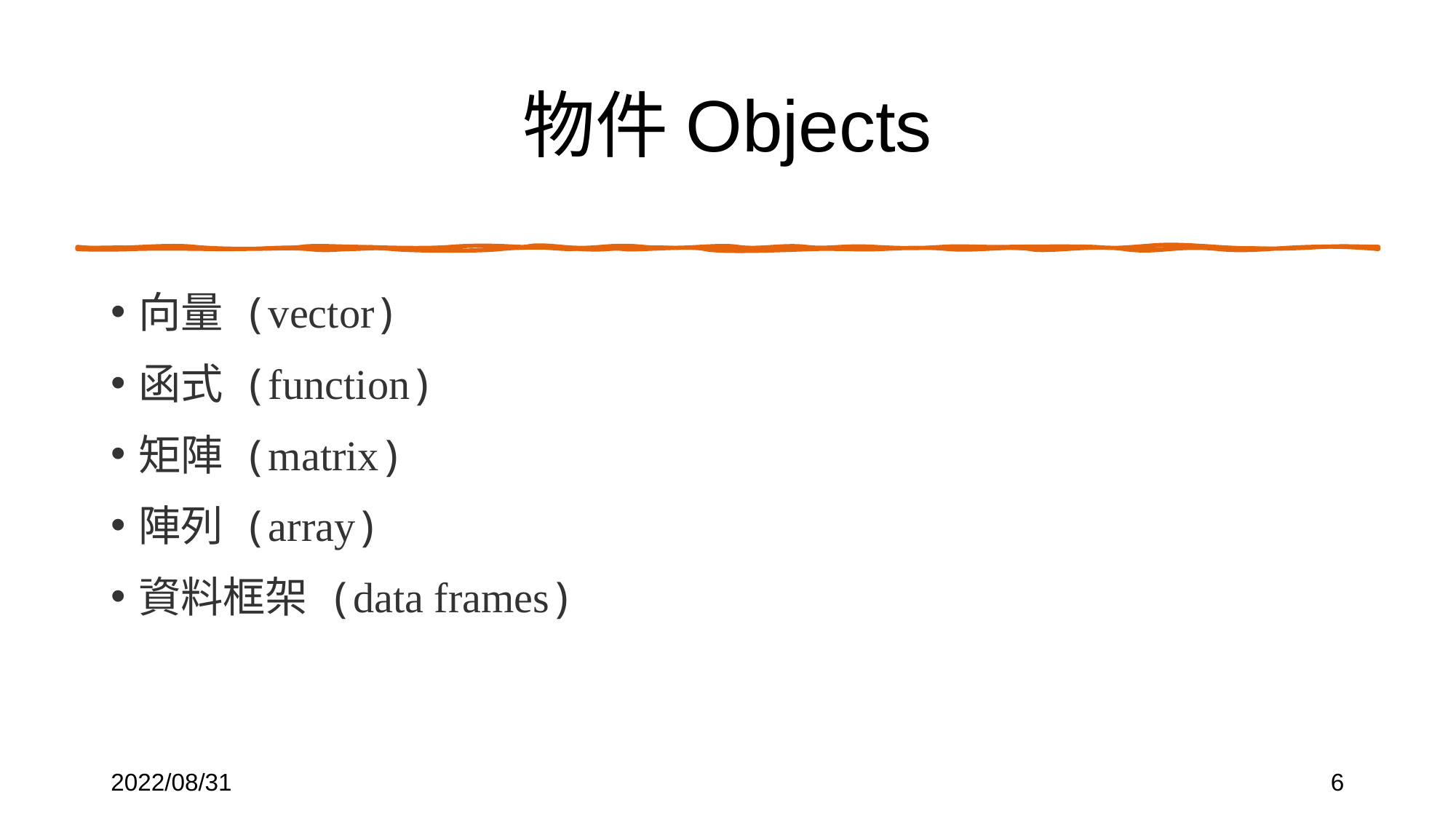

# 物件Objects
向量 (vector)
函式 (function)
矩陣 (matrix)
陣列 (array)
資料框架 (data frames)
2022/08/31
6